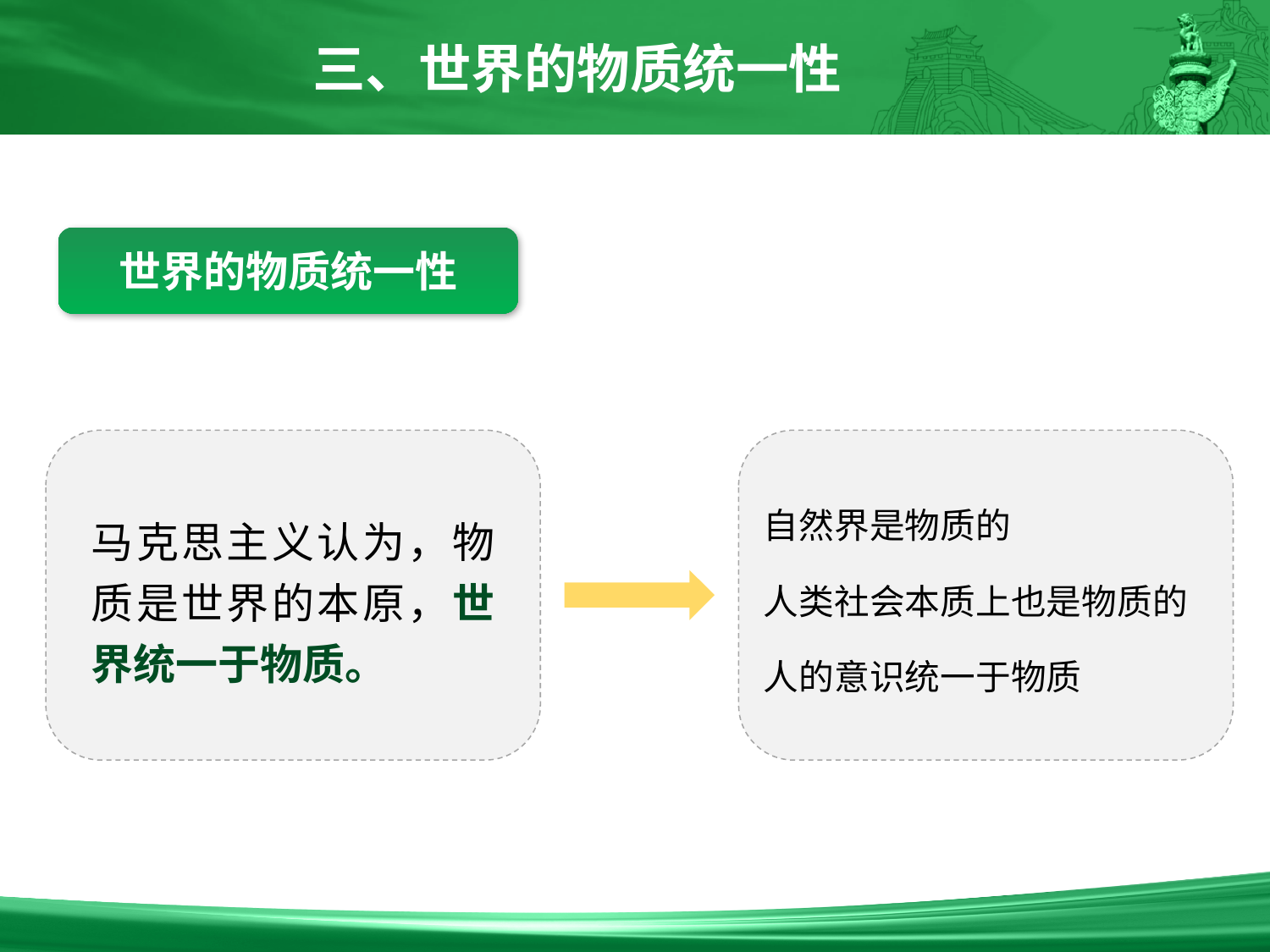

三、世界的物质统一性
世界的物质统一性

自然界是物质的
人类社会本质上也是物质的
人的意识统一于物质
马克思主义认为，物质是世界的本原，世界统一于物质。